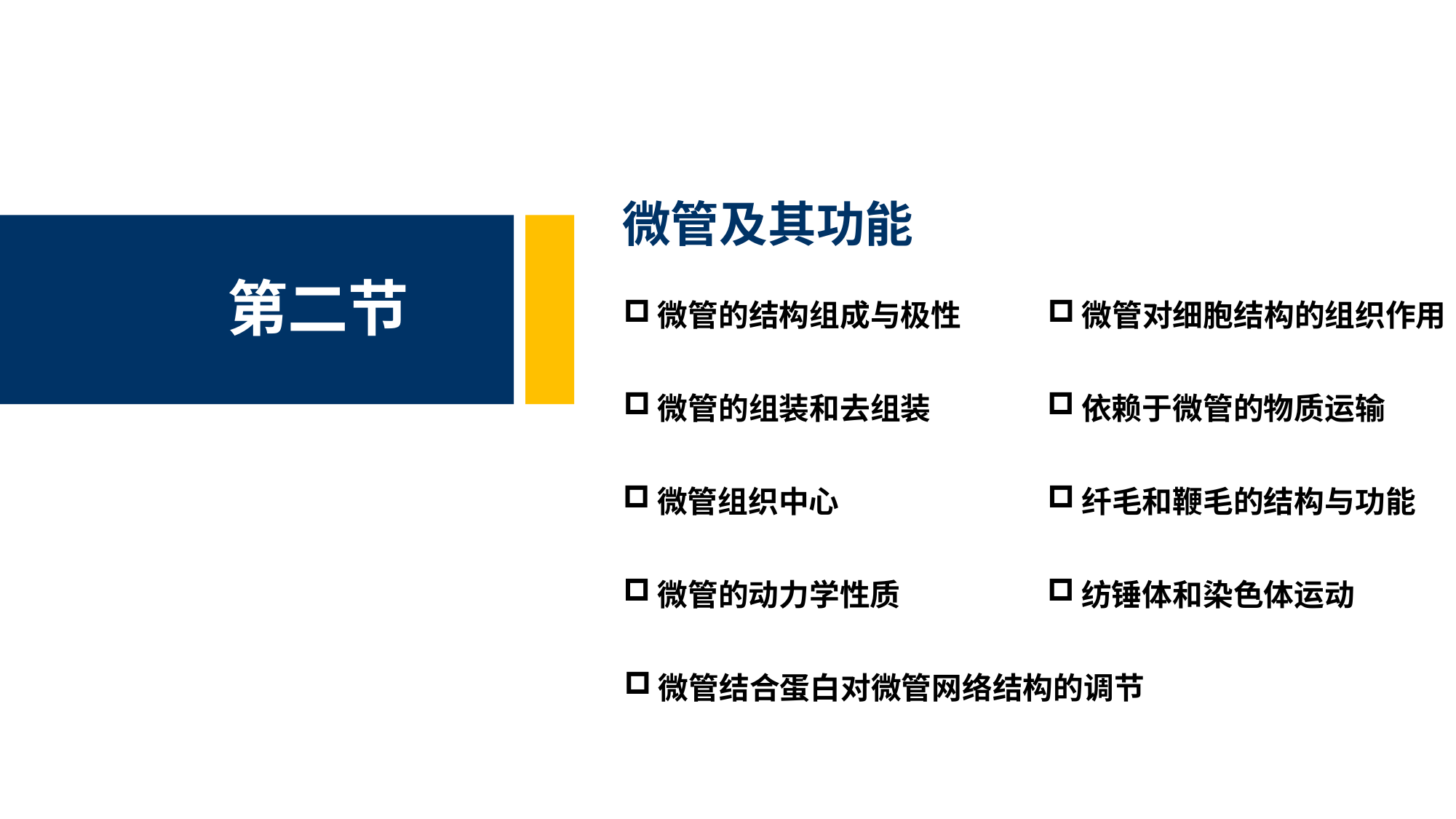

微管及其功能

第二节
微管对细胞结构的组织作用
微管的结构组成与极性
依赖于微管的物质运输
微管的组装和去组装
纤毛和鞭毛的结构与功能
微管组织中心
纺锤体和染色体运动
微管的动力学性质
微管结合蛋白对微管网络结构的调节